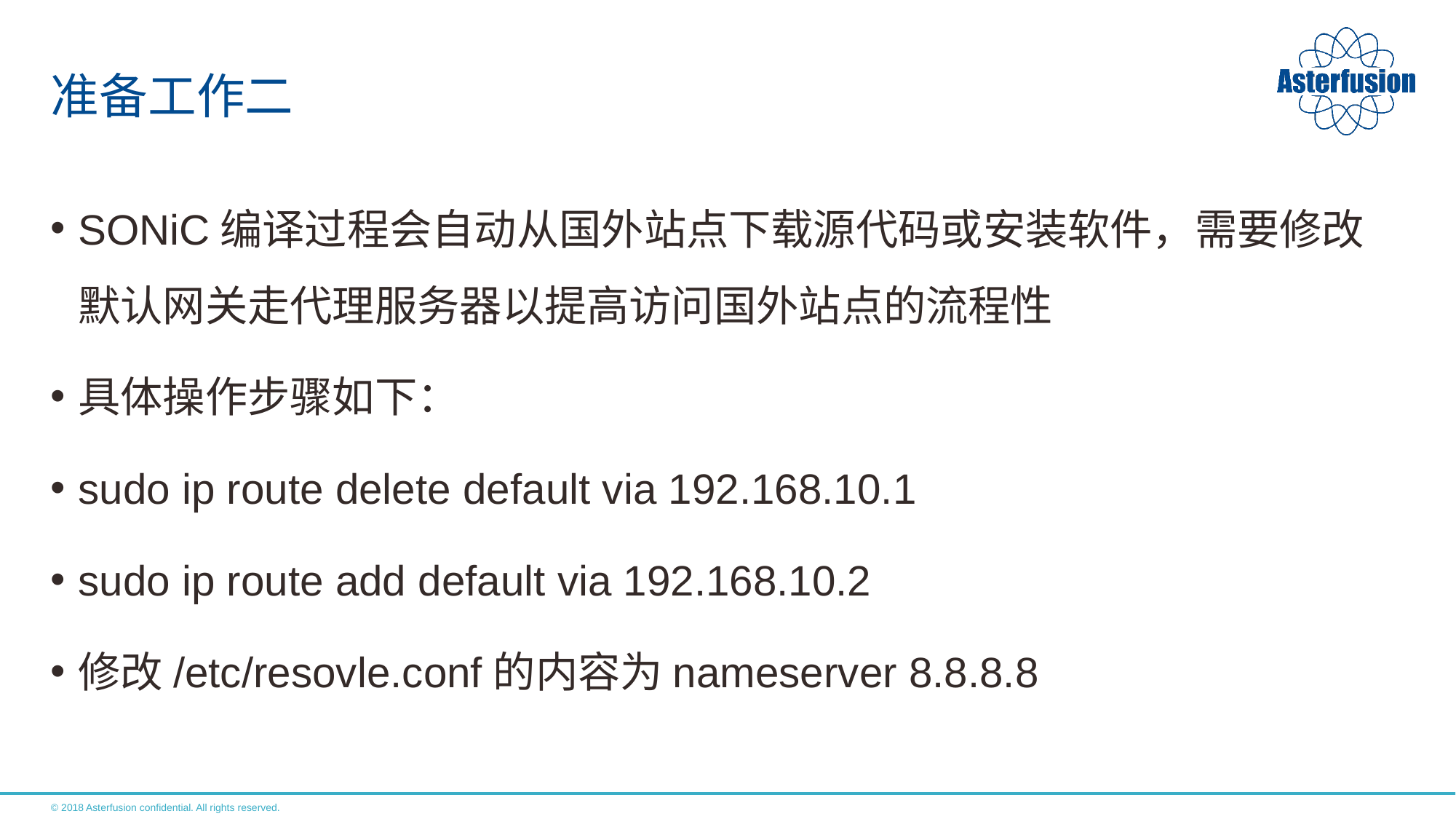

# 准备工作二
SONiC编译过程会自动从国外站点下载源代码或安装软件，需要修改默认网关走代理服务器以提高访问国外站点的流程性
具体操作步骤如下：
sudo ip route delete default via 192.168.10.1
sudo ip route add default via 192.168.10.2
修改/etc/resovle.conf的内容为nameserver 8.8.8.8
4